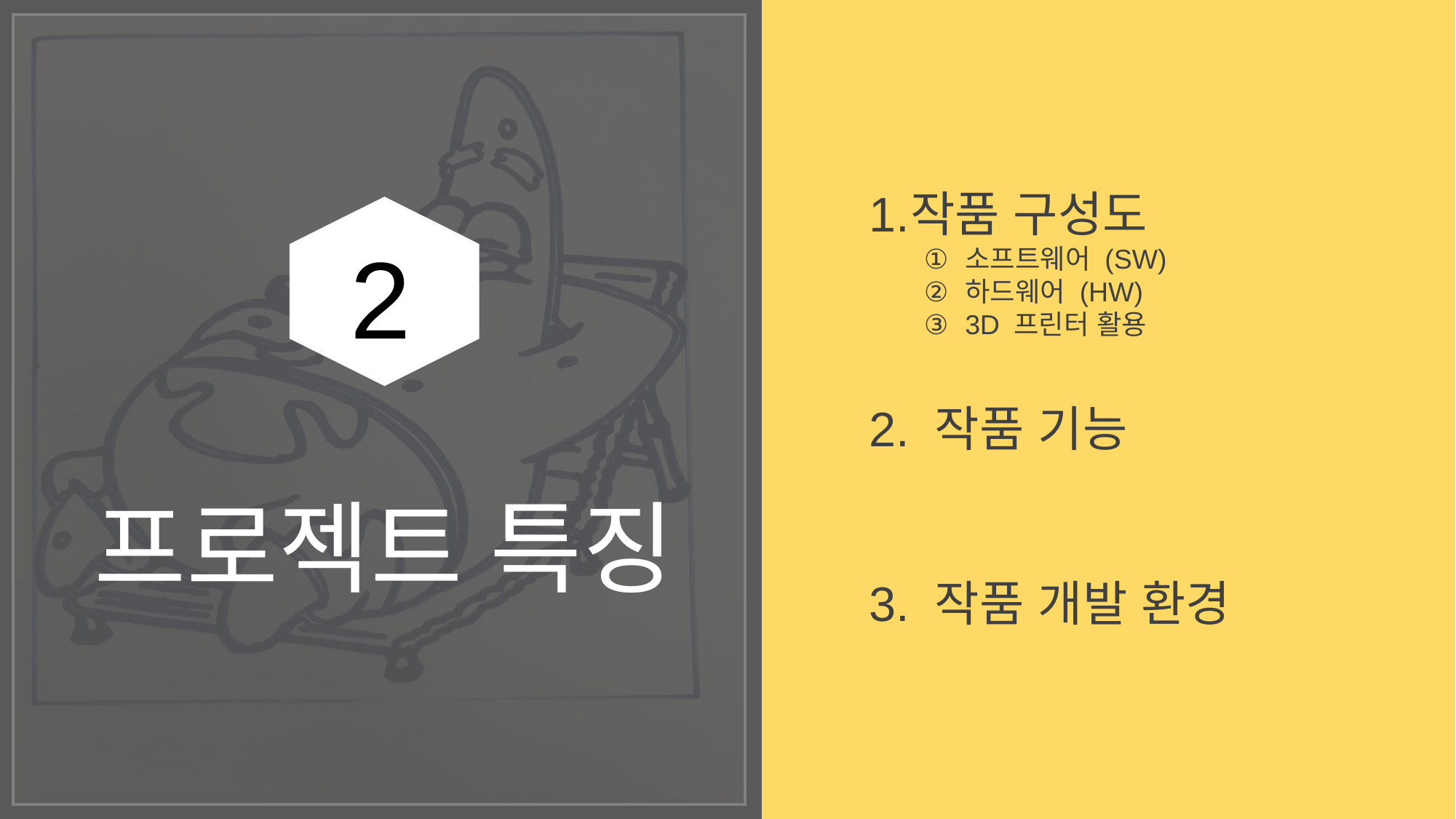

작품 구성도
소프트웨어 (SW)
하드웨어 (HW)
3D 프린터 활용

2. 작품 기능

3. 작품 개발 환경

2

프로젝트 특징